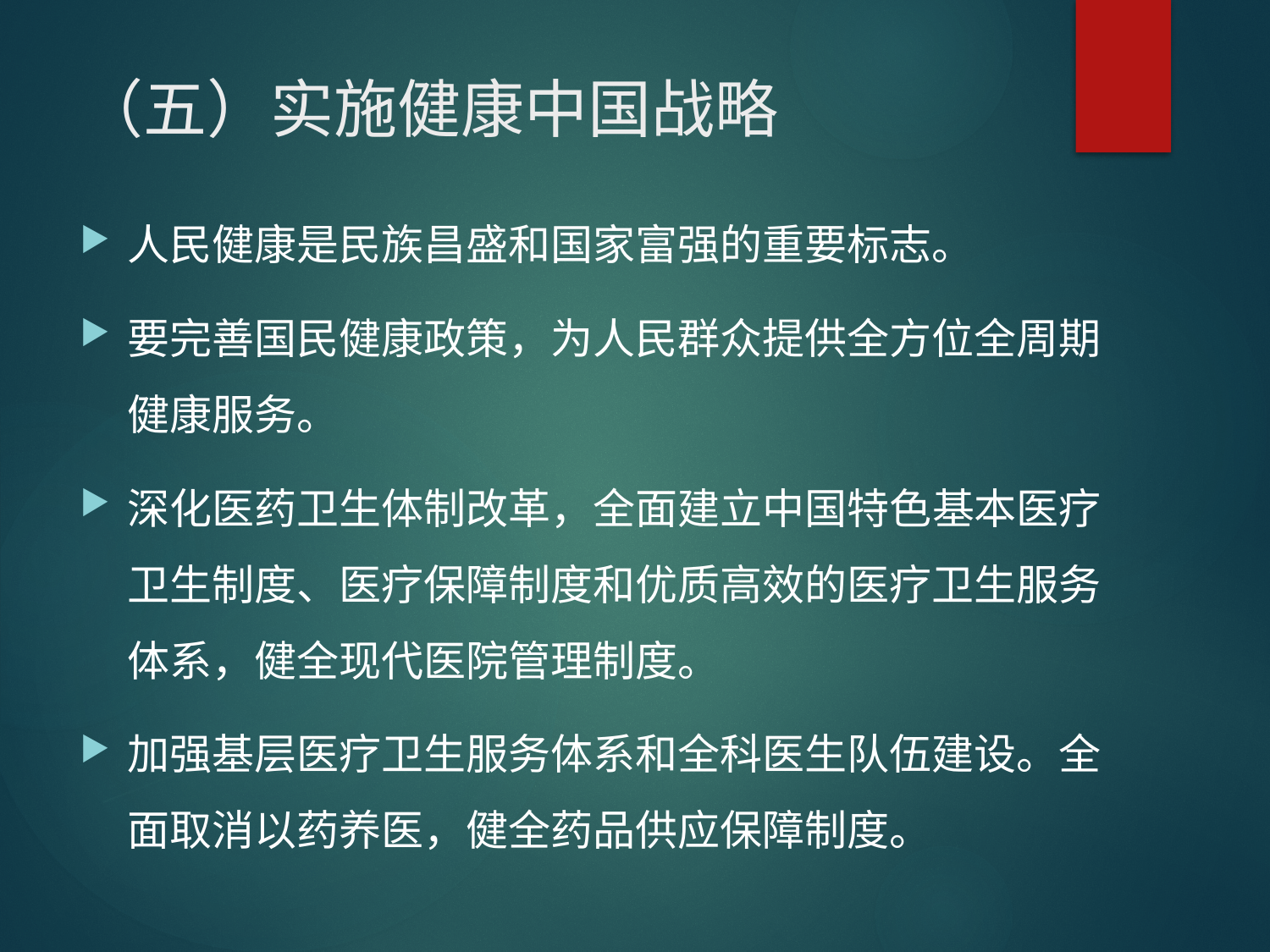

# （五）实施健康中国战略
人民健康是民族昌盛和国家富强的重要标志。
要完善国民健康政策，为人民群众提供全方位全周期健康服务。
深化医药卫生体制改革，全面建立中国特色基本医疗卫生制度、医疗保障制度和优质高效的医疗卫生服务体系，健全现代医院管理制度。
加强基层医疗卫生服务体系和全科医生队伍建设。全面取消以药养医，健全药品供应保障制度。